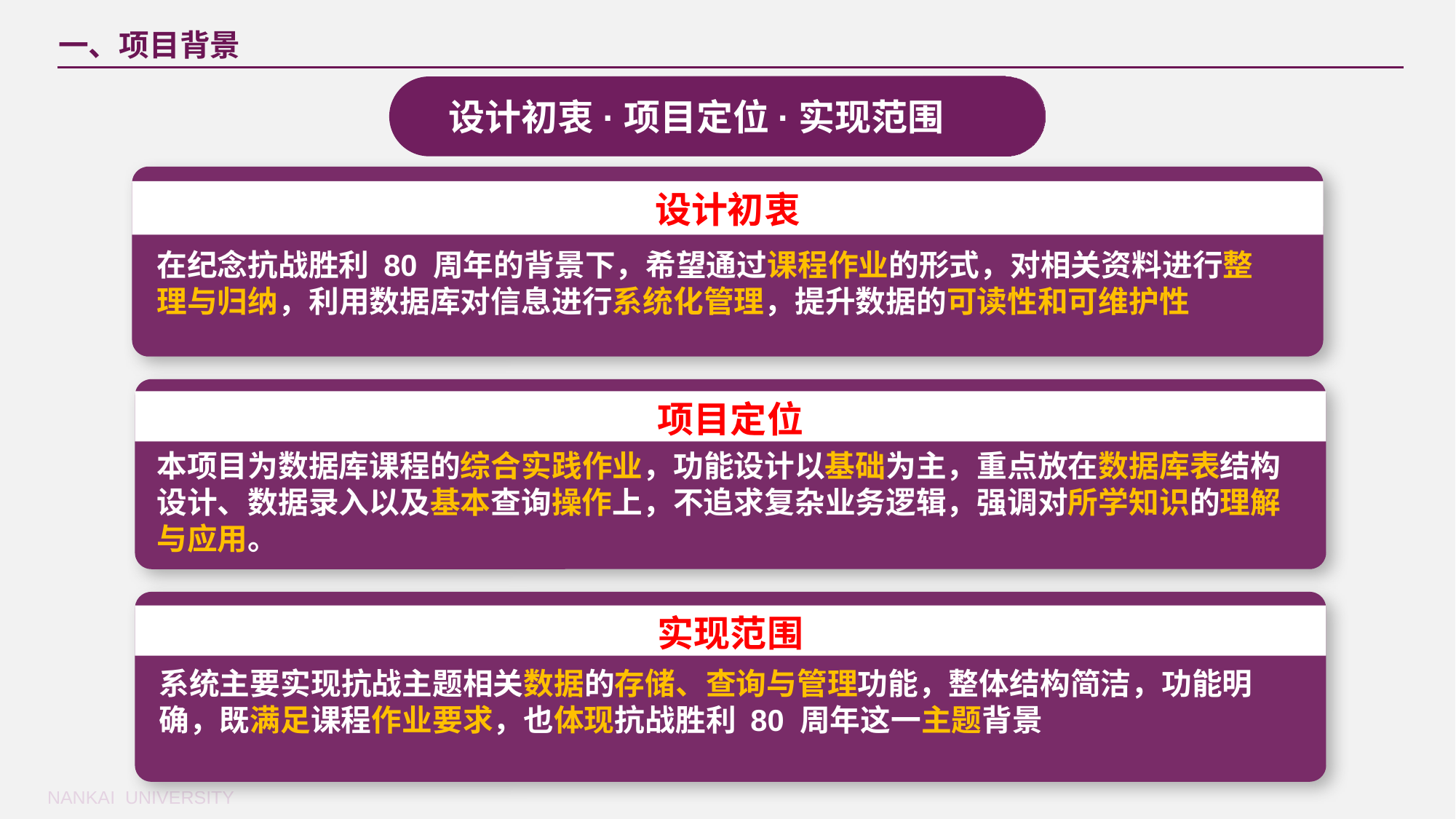

一、项目背景

设计初衷·项目定位·实现范围

设计初衷
在纪念抗战胜利 80 周年的背景下，希望通过课程作业的形式，对相关资料进行整理与归纳，利用数据库对信息进行系统化管理，提升数据的可读性和可维护性

项目定位
本项目为数据库课程的综合实践作业，功能设计以基础为主，重点放在数据库表结构设计、数据录入以及基本查询操作上，不追求复杂业务逻辑，强调对所学知识的理解与应用。

实现范围
系统主要实现抗战主题相关数据的存储、查询与管理功能，整体结构简洁，功能明确，既满足课程作业要求，也体现抗战胜利 80 周年这一主题背景